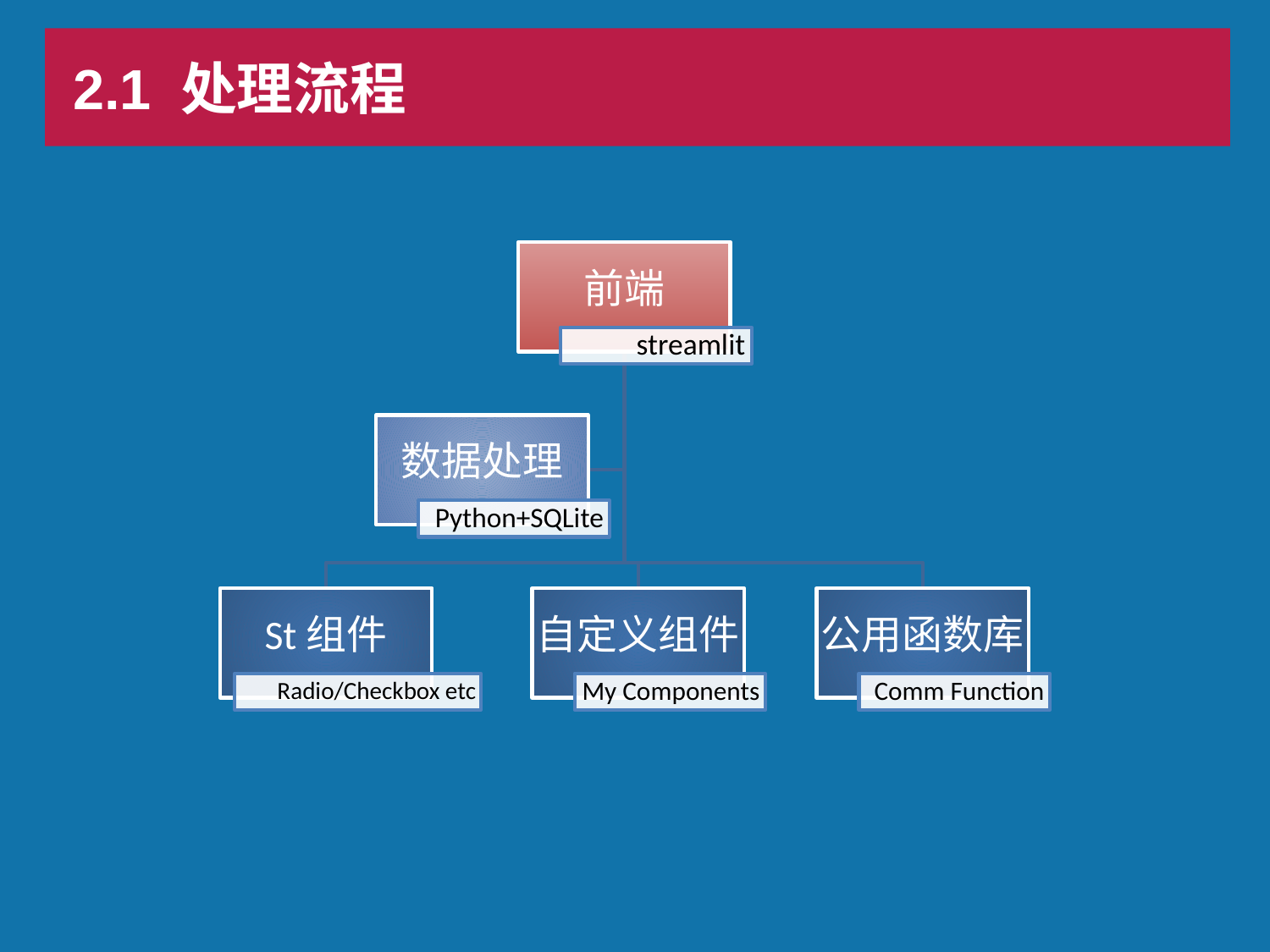

2.1 处理流程
前端
streamlit
St组件
Radio/Checkbox etc
自定义组件
My Components
公用函数库
Comm Function
数据处理
Python+SQLite